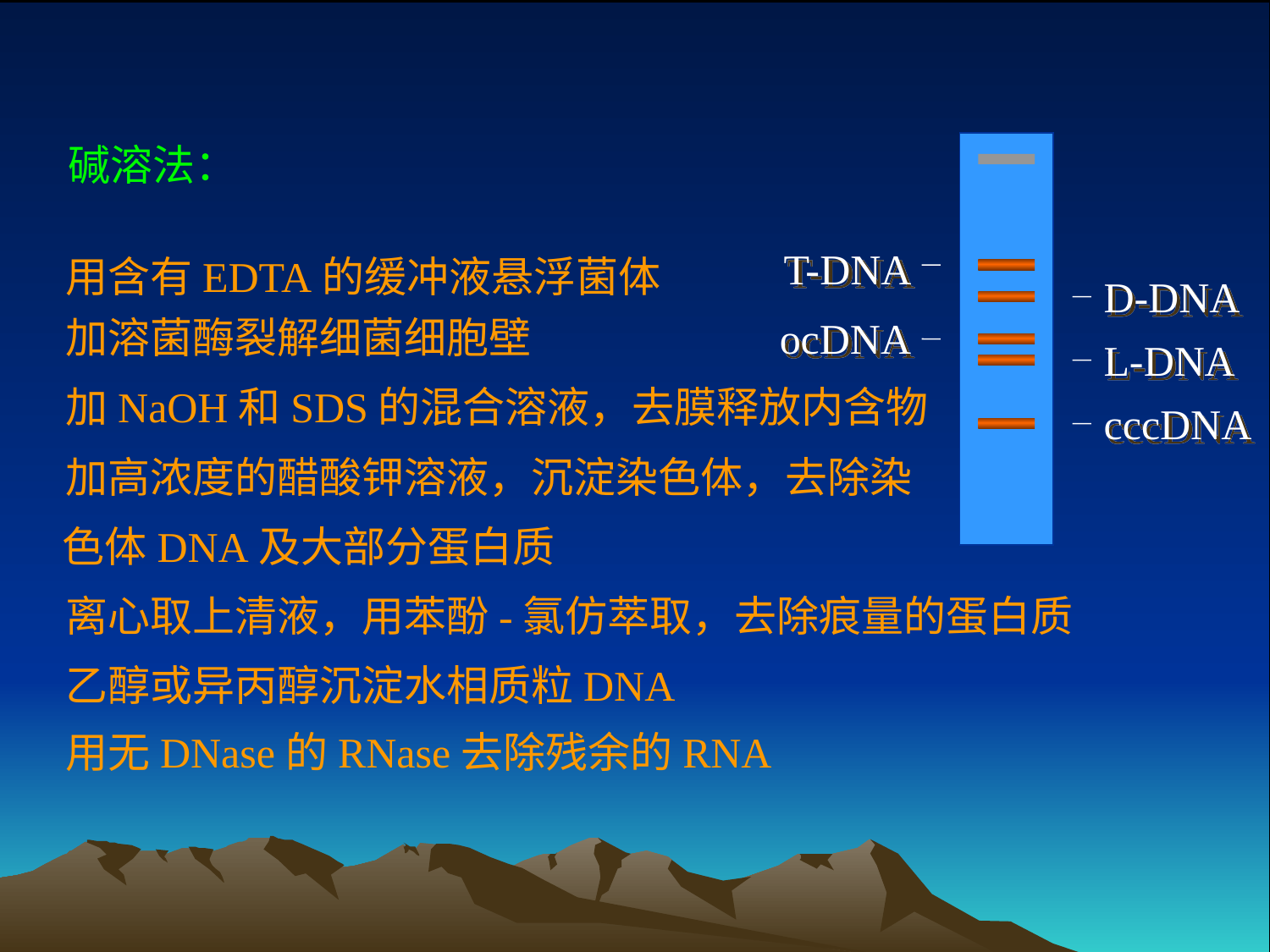

碱溶法：

T-DNA
D-DNA

ocDNA

L-DNA

cccDNA

用含有EDTA的缓冲液悬浮菌体
加溶菌酶裂解细菌细胞壁
加NaOH和SDS的混合溶液，去膜释放内含物
加高浓度的醋酸钾溶液，沉淀染色体，去除染
色体DNA及大部分蛋白质
离心取上清液，用苯酚-氯仿萃取，去除痕量的蛋白质
乙醇或异丙醇沉淀水相质粒DNA
用无DNase的RNase去除残余的RNA